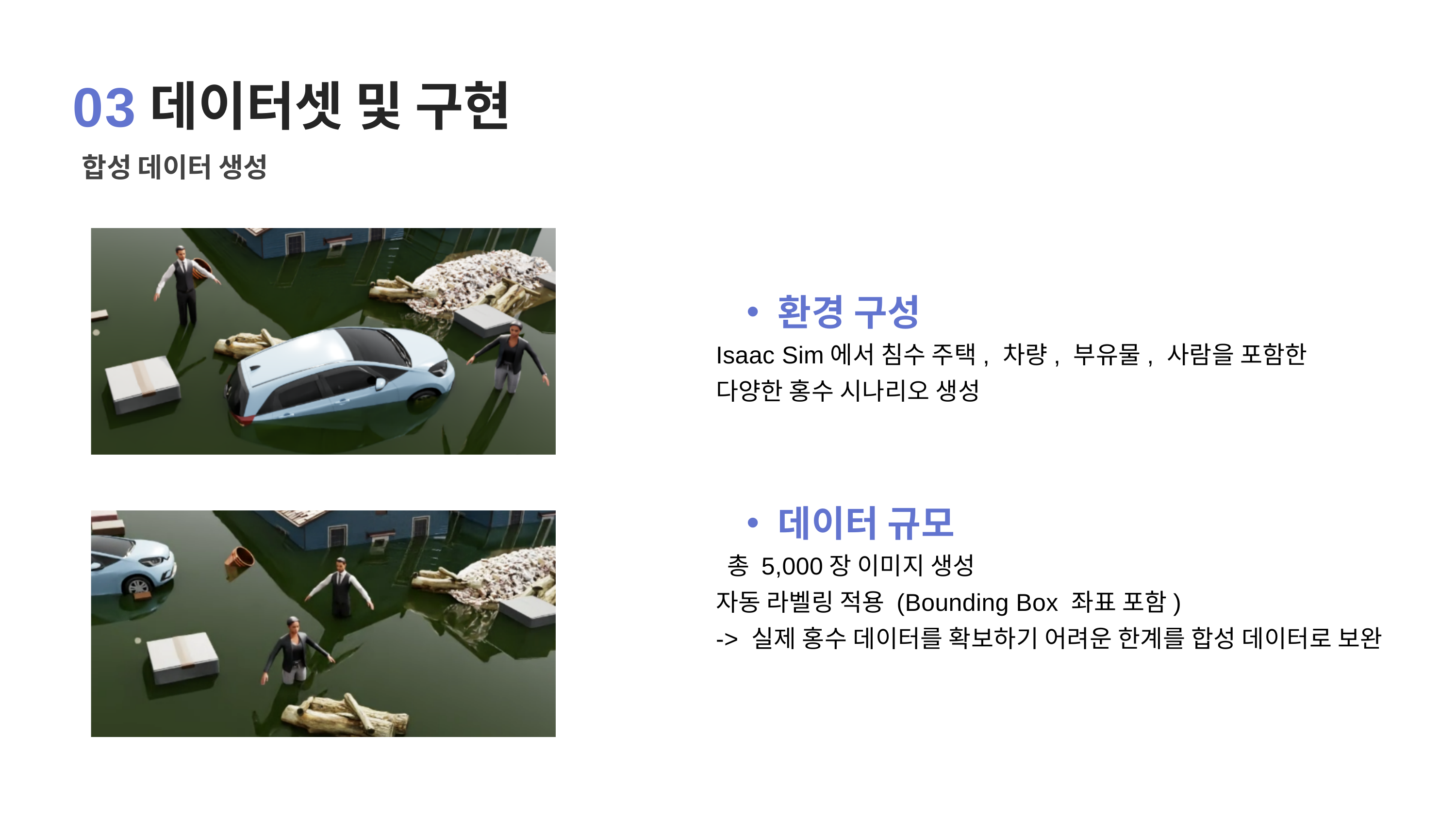

03
데이터셋 및 구현
합성 데이터 생성

환경 구성
Isaac Sim에서 침수 주택, 차량, 부유물, 사람을 포함한
다양한 홍수 시나리오 생성
데이터 규모

 총 5,000장 이미지 생성
자동 라벨링 적용 (Bounding Box 좌표 포함)
-> 실제 홍수 데이터를 확보하기 어려운 한계를 합성 데이터로 보완